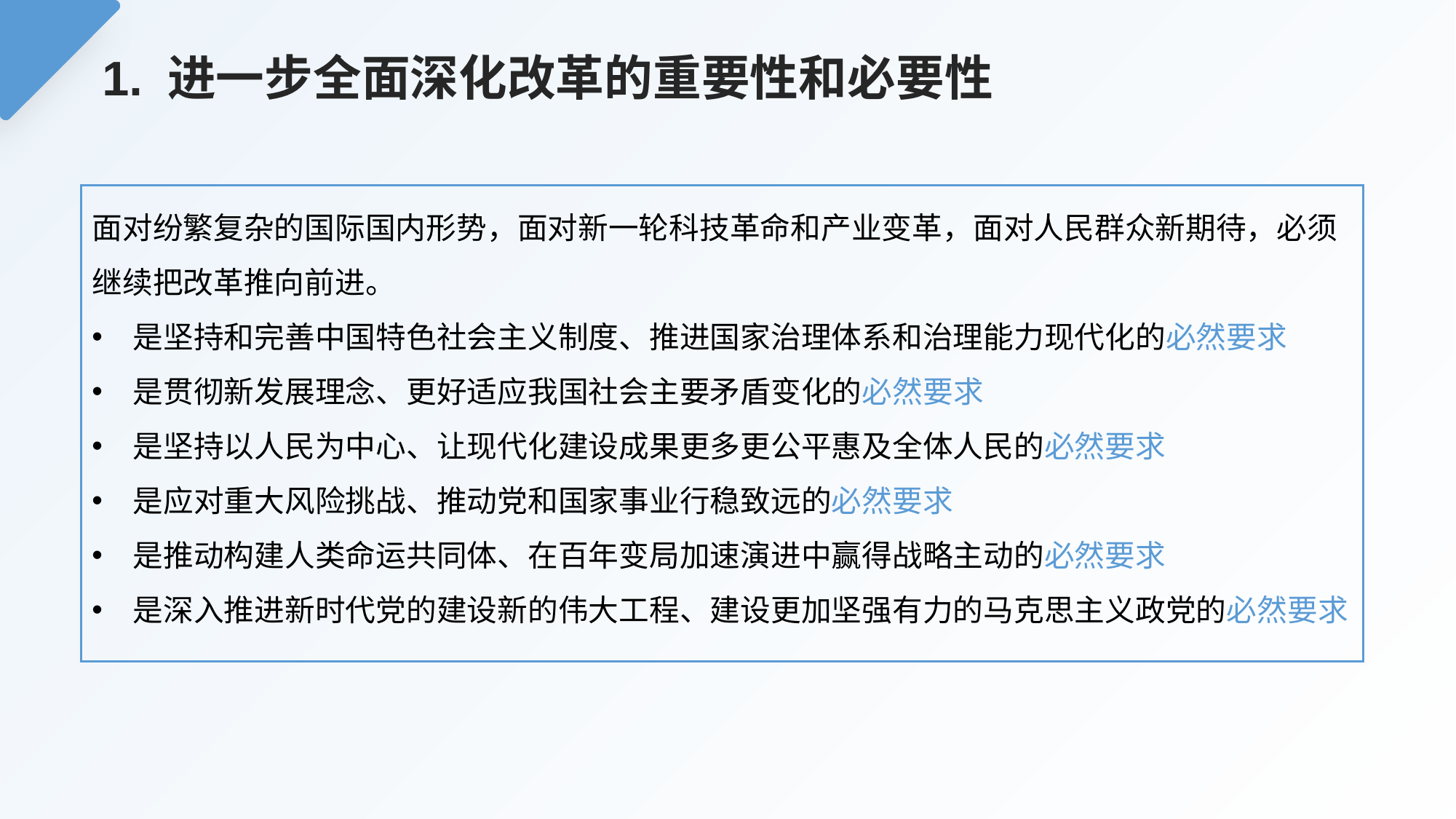

1. 进一步全面深化改革的重要性和必要性
面对纷繁复杂的国际国内形势，面对新一轮科技革命和产业变革，面对人民群众新期待，必须继续把改革推向前进。
是坚持和完善中国特色社会主义制度、推进国家治理体系和治理能力现代化的必然要求
是贯彻新发展理念、更好适应我国社会主要矛盾变化的必然要求
是坚持以人民为中心、让现代化建设成果更多更公平惠及全体人民的必然要求
是应对重大风险挑战、推动党和国家事业行稳致远的必然要求
是推动构建人类命运共同体、在百年变局加速演进中赢得战略主动的必然要求
是深入推进新时代党的建设新的伟大工程、建设更加坚强有力的马克思主义政党的必然要求